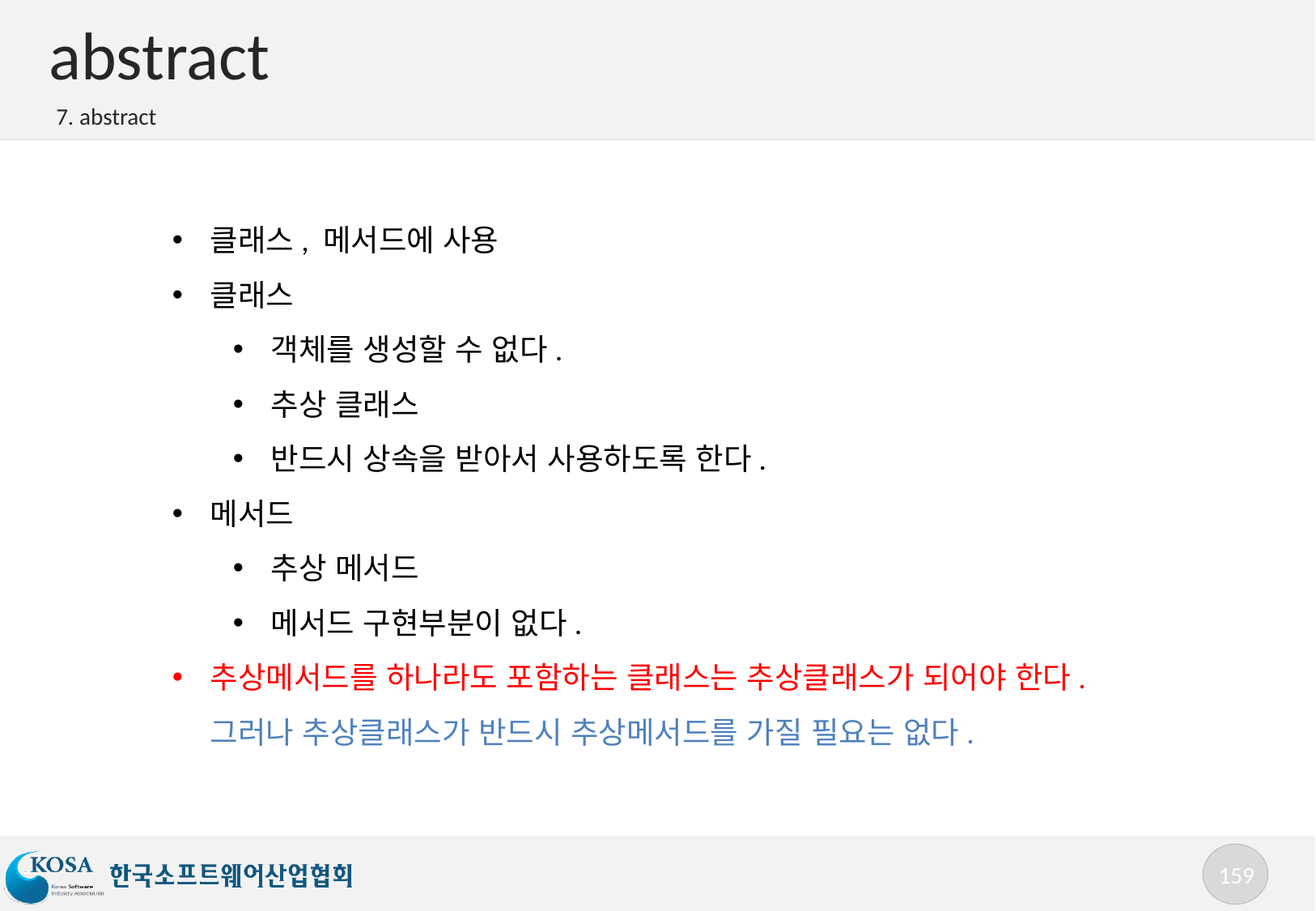

# abstract
7. abstract
클래스, 메서드에 사용
클래스
객체를 생성할 수 없다.
추상 클래스
반드시 상속을 받아서 사용하도록 한다.
메서드
추상 메서드
메서드 구현부분이 없다.
추상메서드를 하나라도 포함하는 클래스는 추상클래스가 되어야 한다. 그러나 추상클래스가 반드시 추상메서드를 가질 필요는 없다.